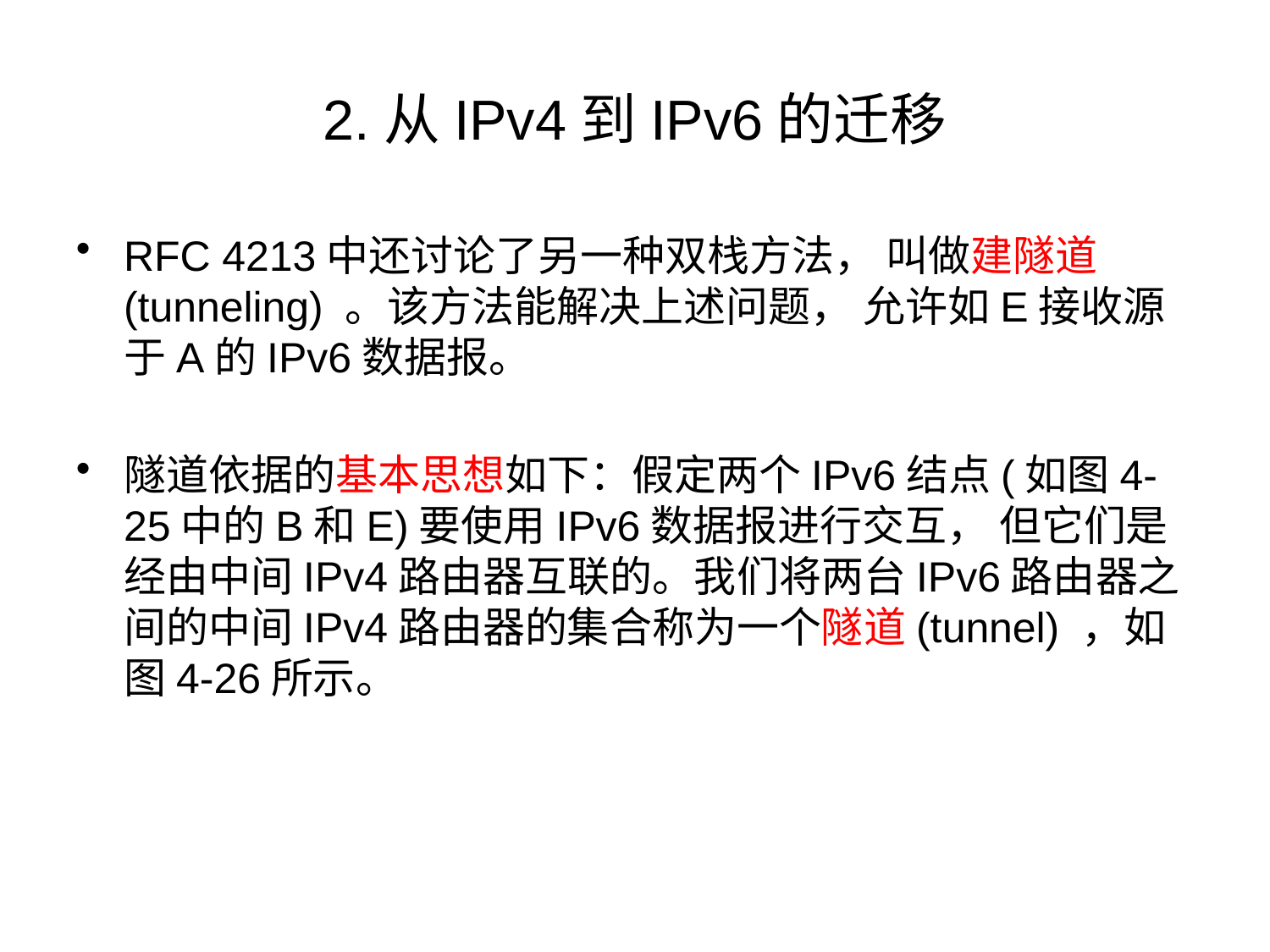

# 2.从IPv4到IPv6的迁移
RFC 4213中还讨论了另一种双栈方法， 叫做建隧道(tunneling) 。该方法能解决上述问题， 允许如E接收源于A的IPv6数据报。

隧道依据的基本思想如下：假定两个IPv6结点(如图4-25中的B和E)要使用IPv6数据报进行交互， 但它们是经由中间IPv4路由器互联的。我们将两台IPv6路由器之间的中间IPv4路由器的集合称为一个隧道(tunnel) ，如图4-26所示。